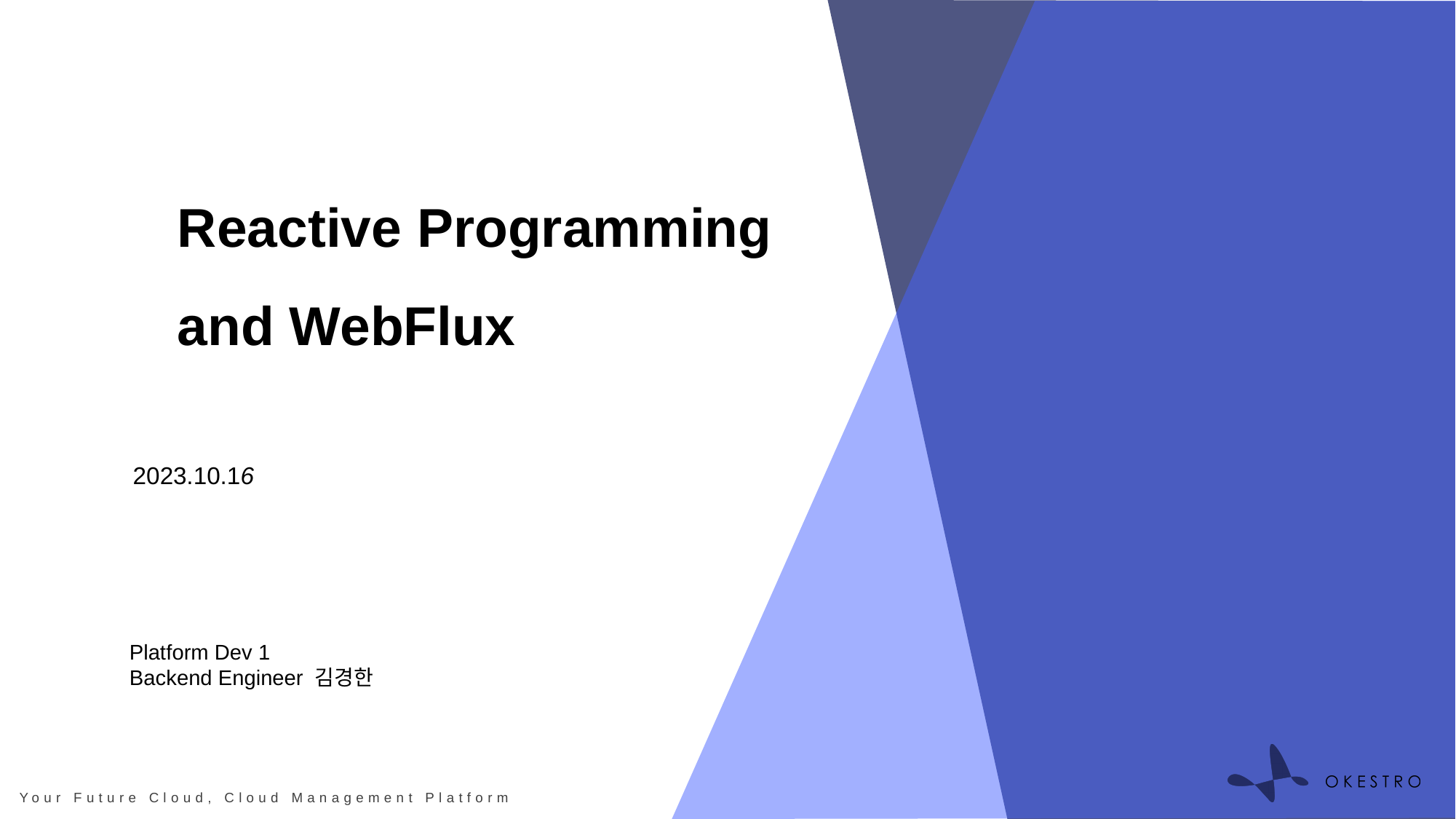

Reactive Programming
and WebFlux
2023.10.16
Platform Dev 1
Backend Engineer 김경한